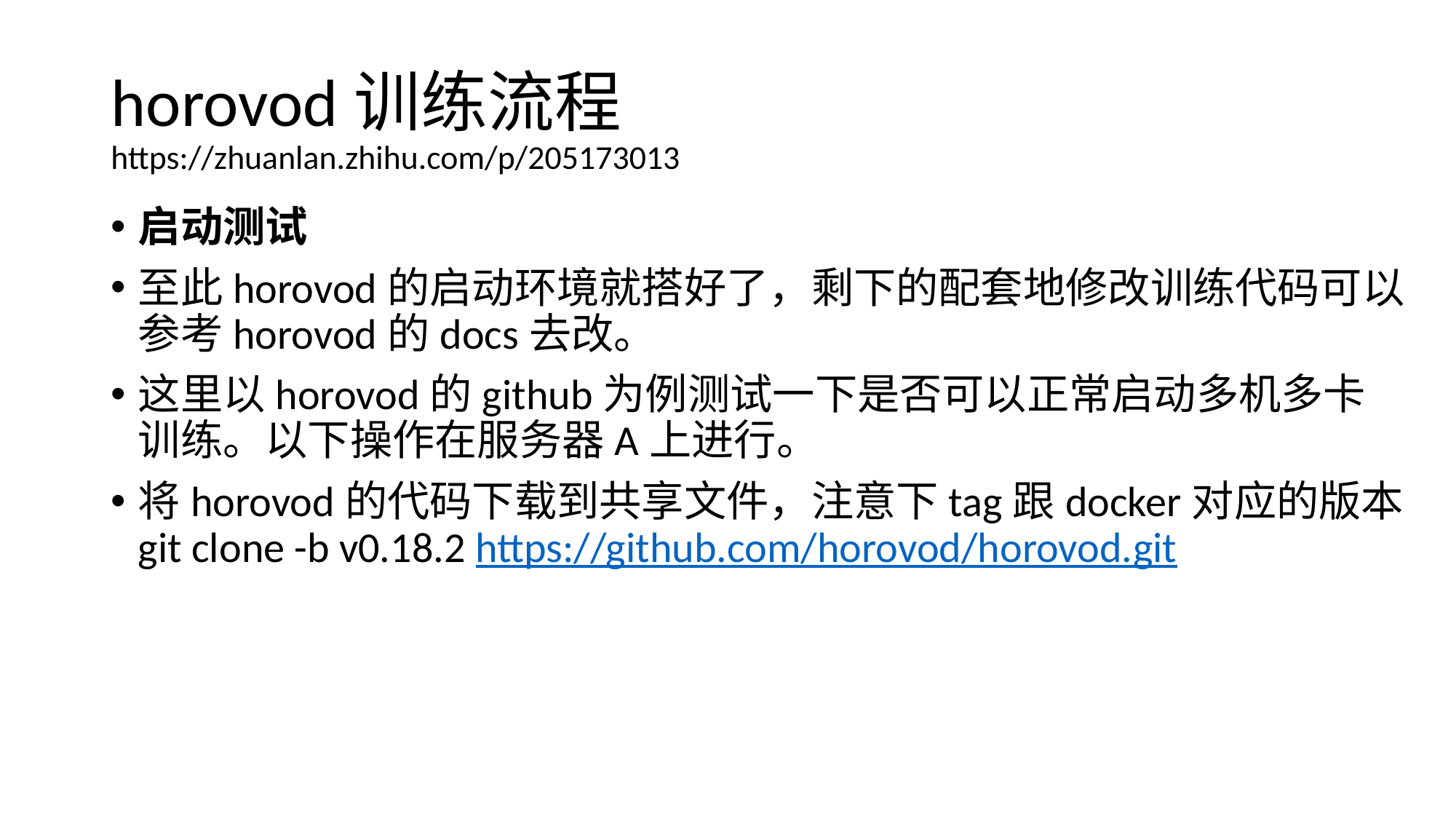

# horovod训练流程 https://zhuanlan.zhihu.com/p/205173013
启动测试
至此horovod的启动环境就搭好了，剩下的配套地修改训练代码可以参考horovod的docs去改。
这里以horovod的github为例测试一下是否可以正常启动多机多卡训练。以下操作在服务器A上进行。
将horovod的代码下载到共享文件，注意下tag跟docker对应的版本
git clone -b v0.18.2 https://github.com/horovod/horovod.git